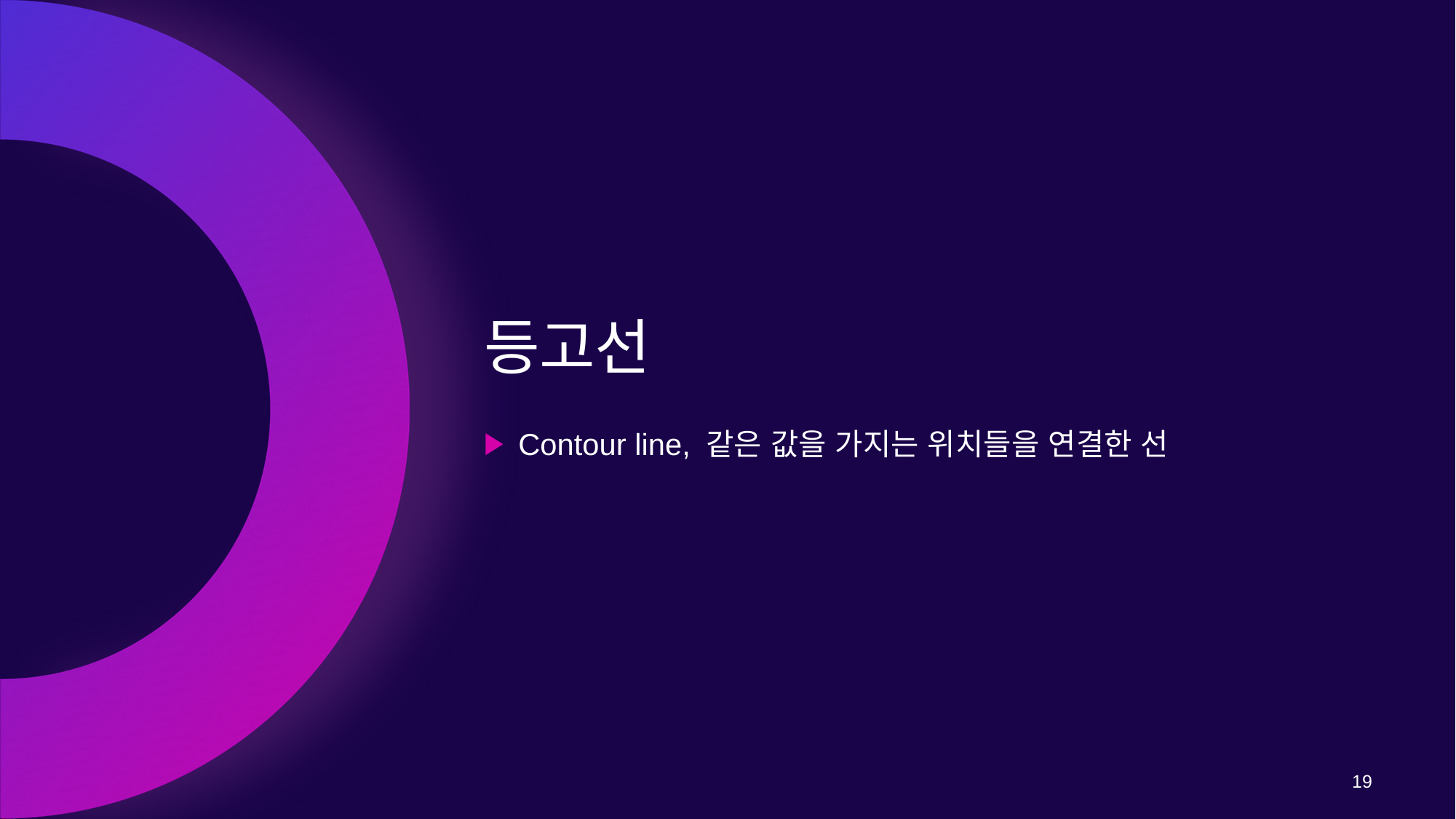

# 등고선
Contour line, 같은 값을 가지는 위치들을 연결한 선
19